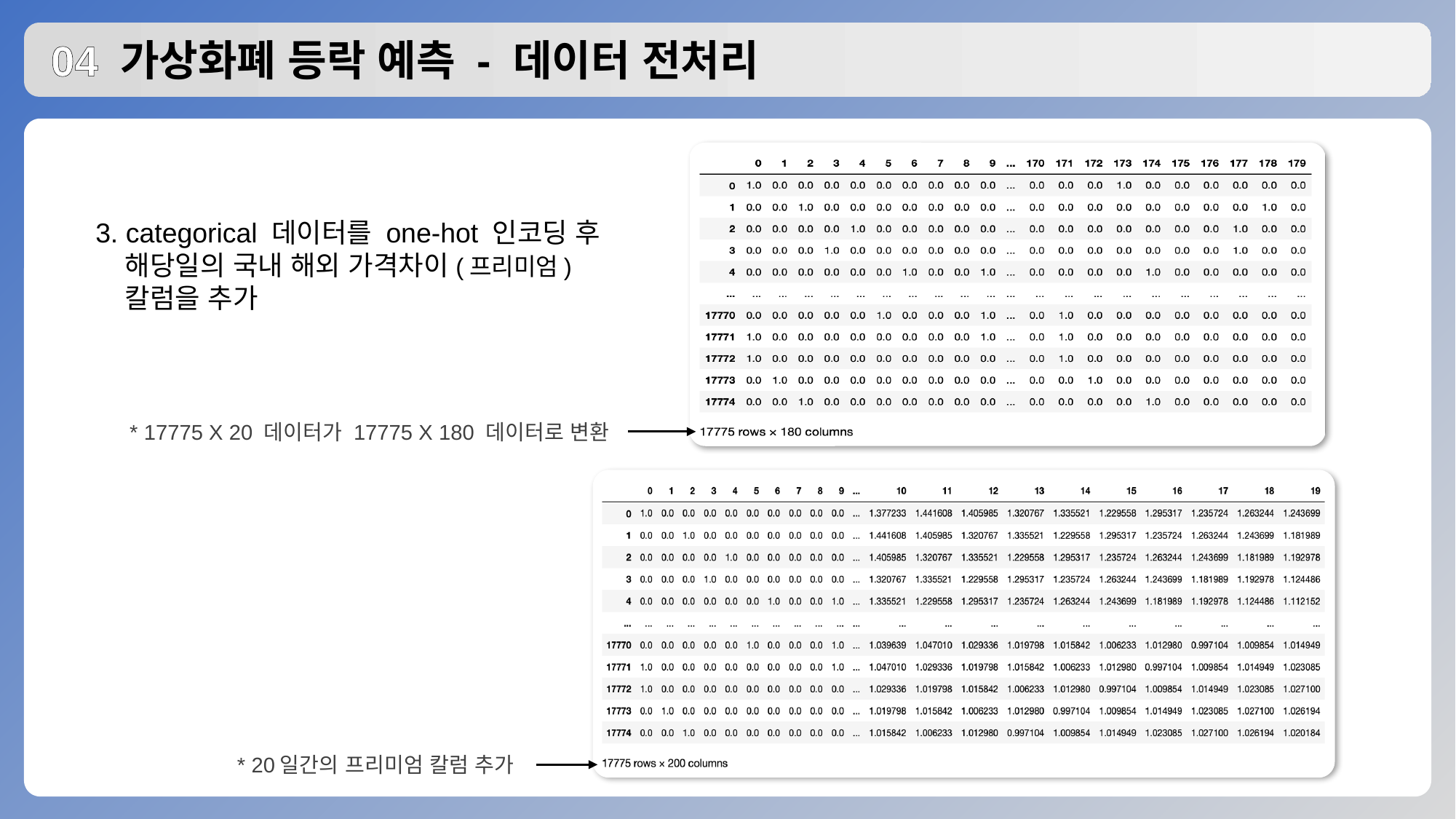

# 04 가상화폐 등락 예측 - 데이터 전처리

3. categorical 데이터를 one-hot 인코딩 후
   해당일의 국내 해외 가격차이(프리미엄)
   칼럼을 추가
* 17775 X 20 데이터가 17775 X 180 데이터로 변환

* 20일간의 프리미엄 칼럼 추가